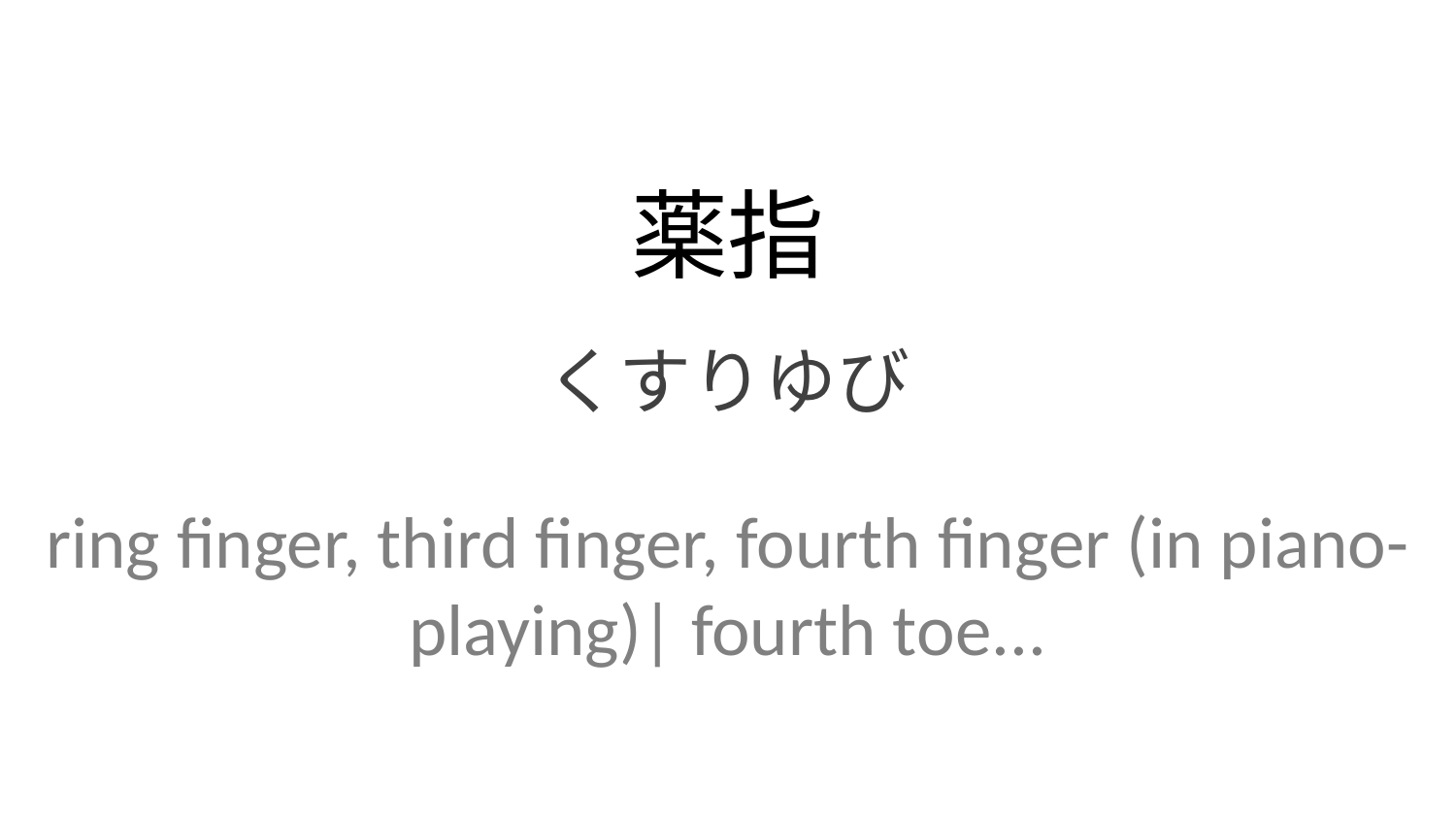

薬指

くすりゆび
ring finger, third finger, fourth finger (in piano-playing)| fourth toe...